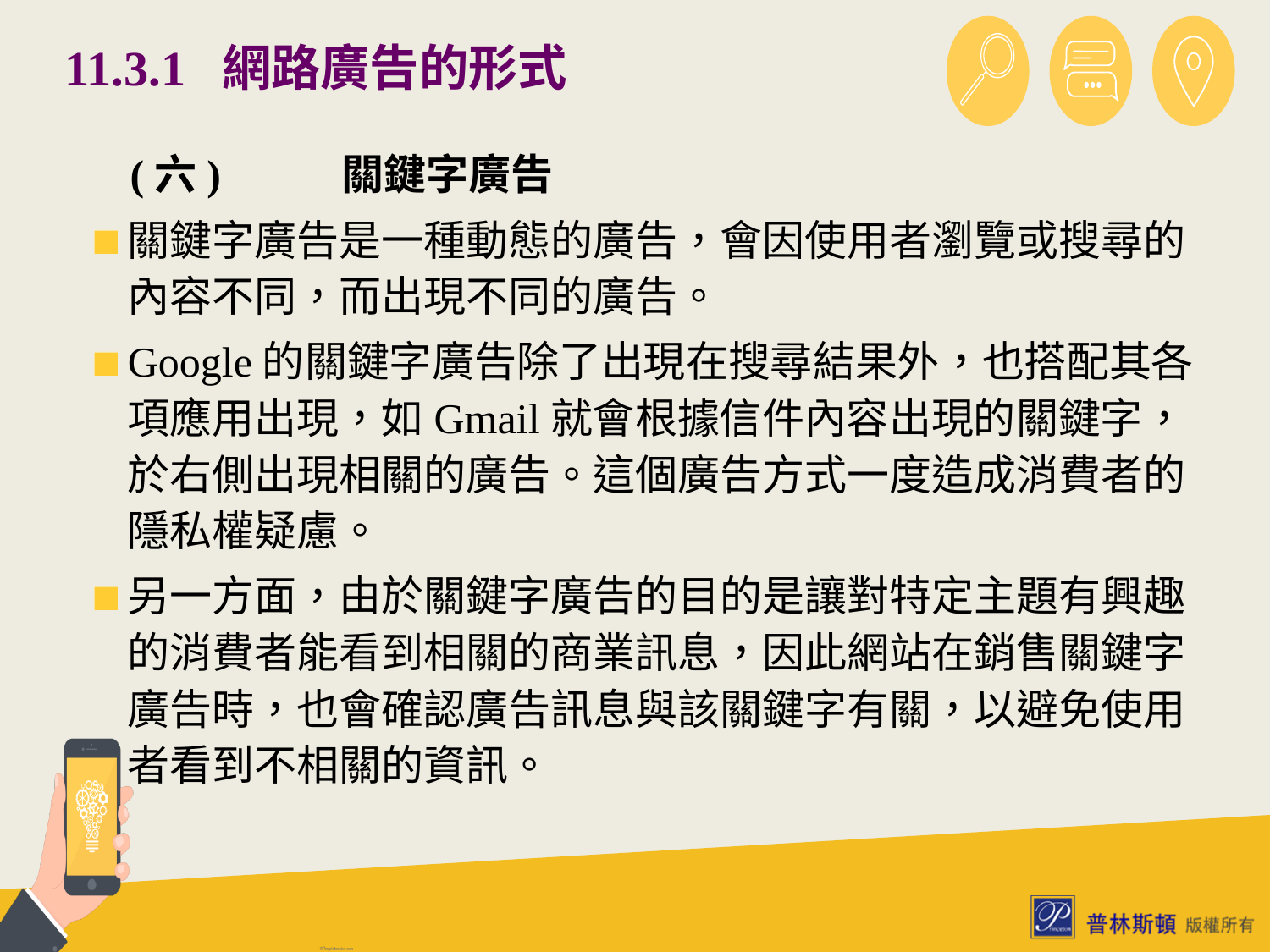

# 11.3.1  網路廣告的形式
    (六)	關鍵字廣告
關鍵字廣告是一種動態的廣告，會因使用者瀏覽或搜尋的內容不同，而出現不同的廣告。
Google的關鍵字廣告除了出現在搜尋結果外，也搭配其各項應用出現，如Gmail就會根據信件內容出現的關鍵字，於右側出現相關的廣告。這個廣告方式一度造成消費者的隱私權疑慮。
另一方面，由於關鍵字廣告的目的是讓對特定主題有興趣的消費者能看到相關的商業訊息，因此網站在銷售關鍵字廣告時，也會確認廣告訊息與該關鍵字有關，以避免使用者看到不相關的資訊。